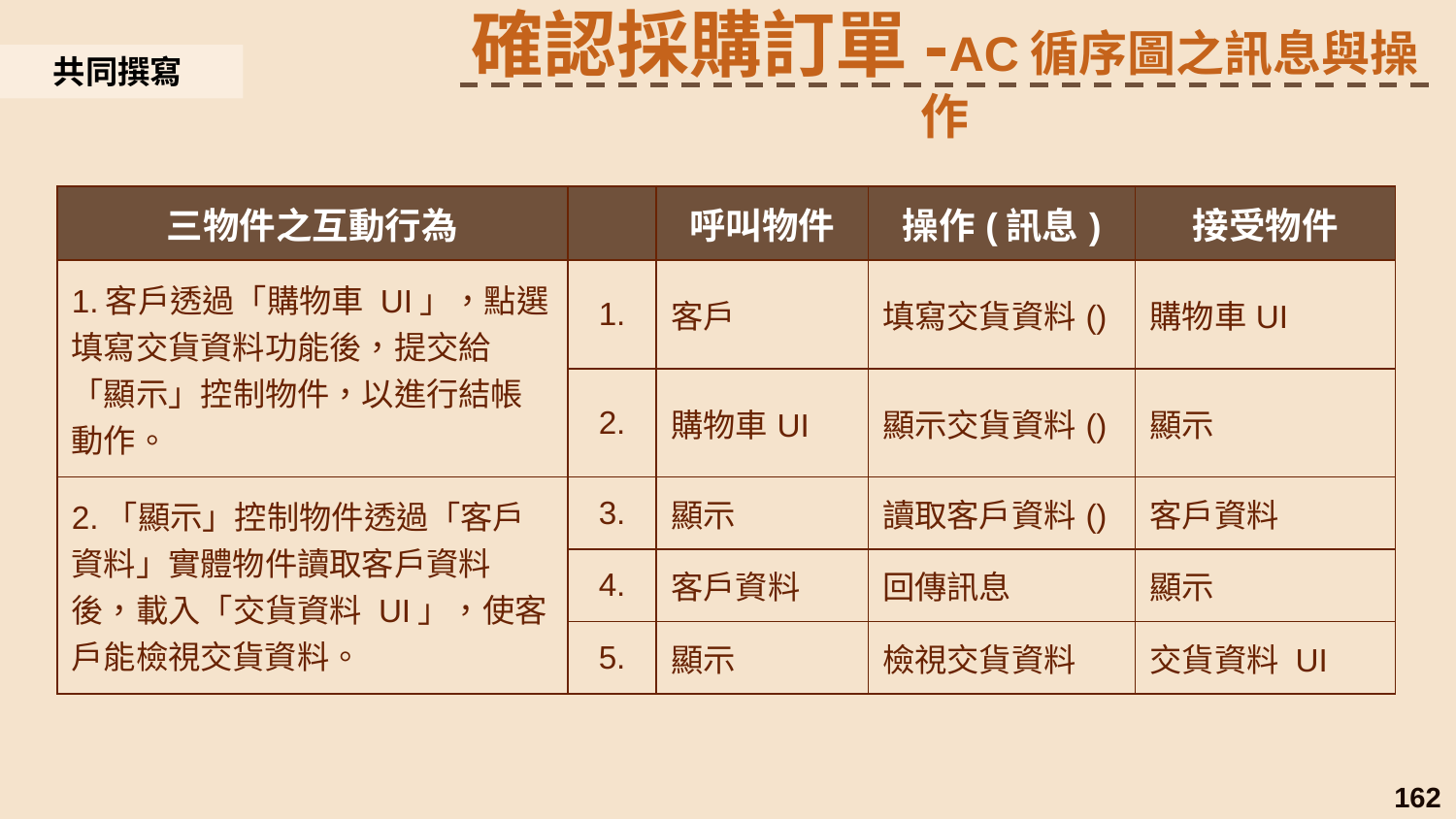

確認採購訂單-AC循序圖之訊息與操作

共同撰寫
| 三物件之互動行為 |  | 呼叫物件 | 操作(訊息) | 接受物件 |
| --- | --- | --- | --- | --- |
| 1.客戶透過「購物車 UI」，點選填寫交貨資料功能後，提交給「顯示」控制物件，以進行結帳動作。 | 1. | 客戶 | 填寫交貨資料() | 購物車UI |
|  | 2. | 購物車UI | 顯示交貨資料() | 顯示 |
| 2.「顯示」控制物件透過「客戶資料」實體物件讀取客戶資料後，載入「交貨資料 UI」，使客戶能檢視交貨資料。 | 3. | 顯示 | 讀取客戶資料() | 客戶資料 |
|  | 4. | 客戶資料 | 回傳訊息 | 顯示 |
|  | 5. | 顯示 | 檢視交貨資料 | 交貨資料 UI |
162